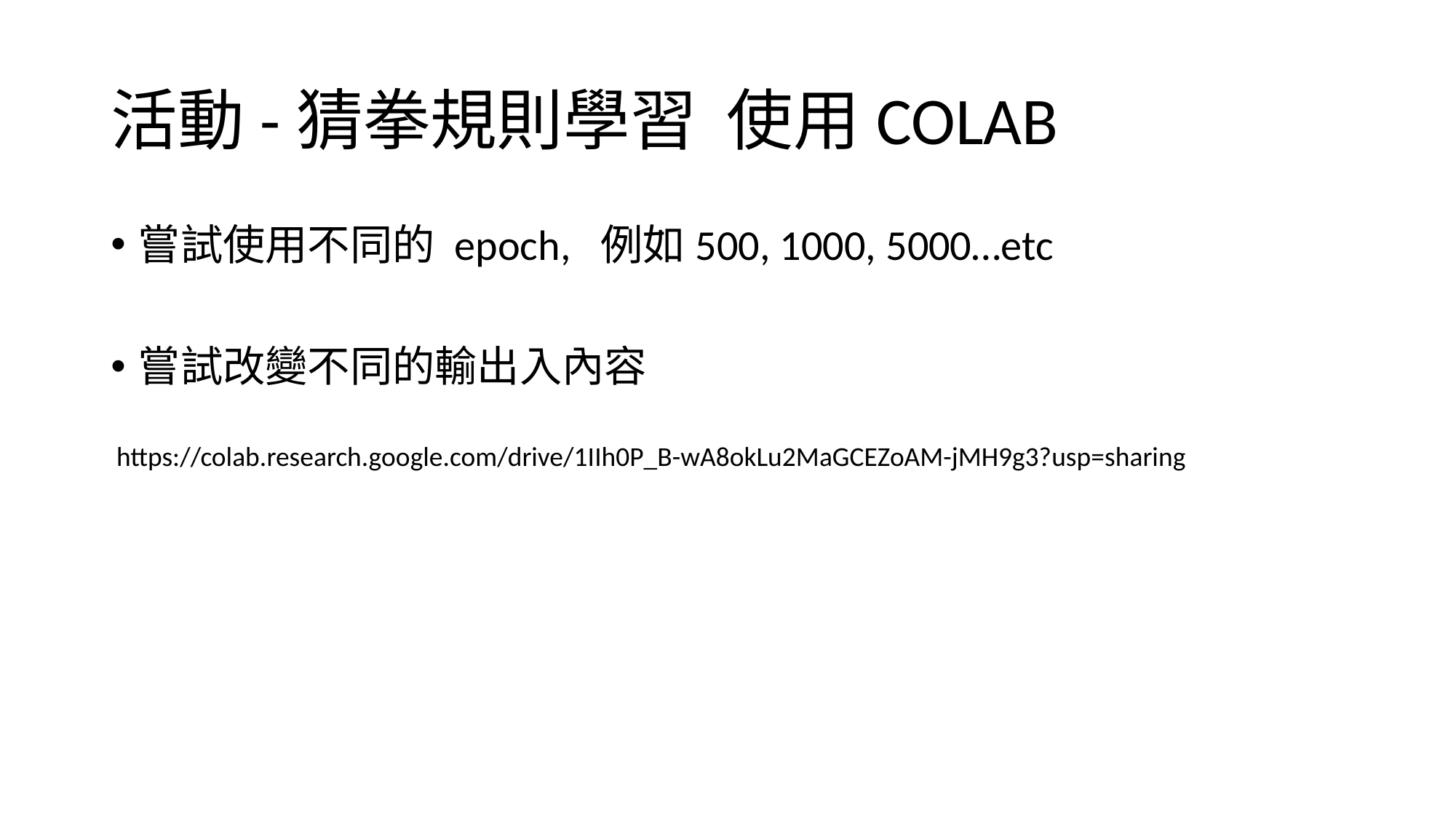

# 活動-猜拳規則學習  使用COLAB
嘗試使用不同的 epoch,  例如500, 1000, 5000…etc

嘗試改變不同的輸出入內容

https://colab.research.google.com/drive/1IIh0P_B-wA8okLu2MaGCEZoAM-jMH9g3?usp=sharing